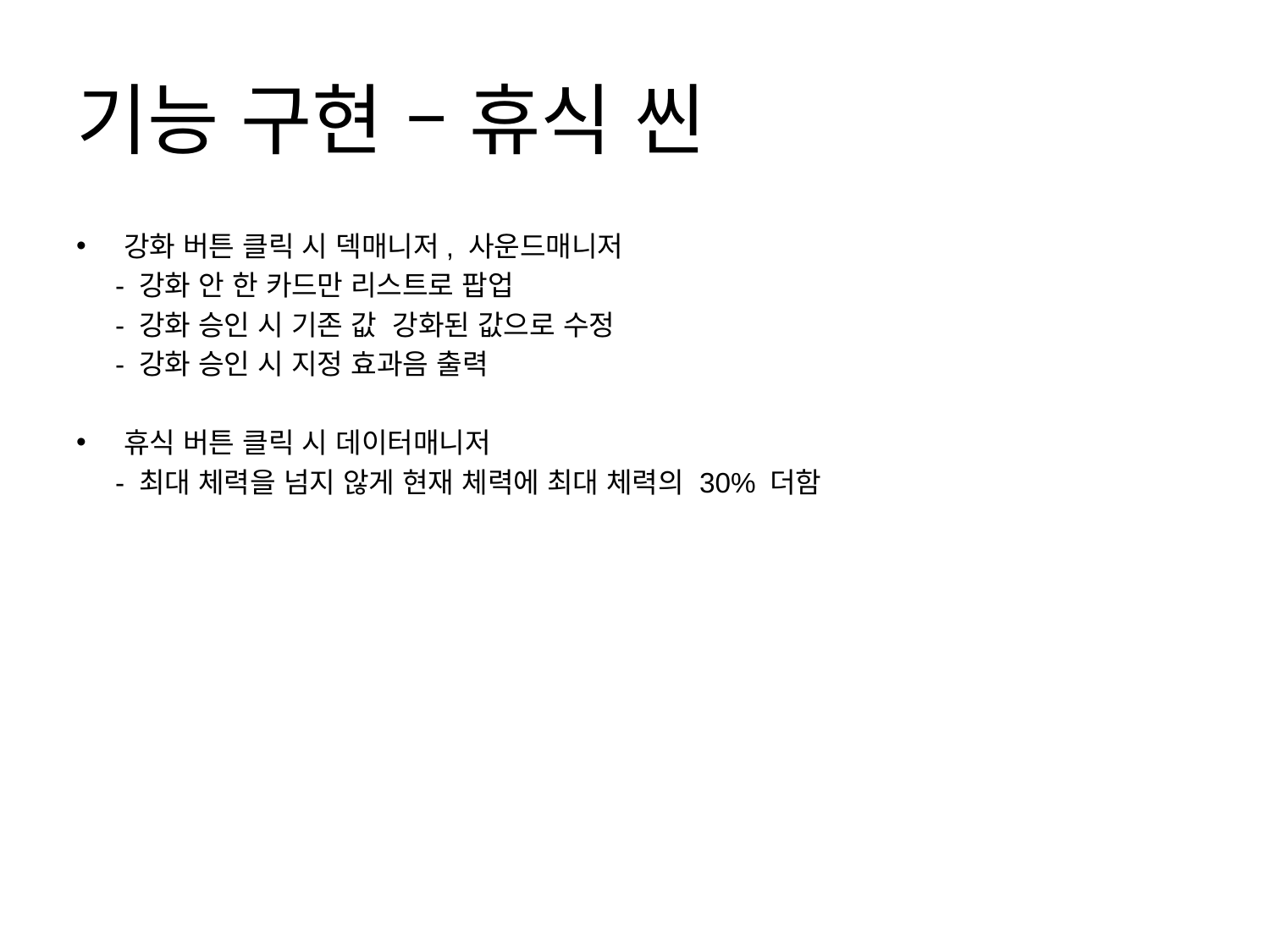

# 기능 구현 – 휴식 씬
강화 버튼 클릭 시 덱매니저, 사운드매니저
     - 강화 안 한 카드만 리스트로 팝업
     - 강화 승인 시 기존 값  강화된 값으로 수정
     - 강화 승인 시 지정 효과음 출력

휴식 버튼 클릭 시 데이터매니저
     - 최대 체력을 넘지 않게 현재 체력에 최대 체력의 30% 더함